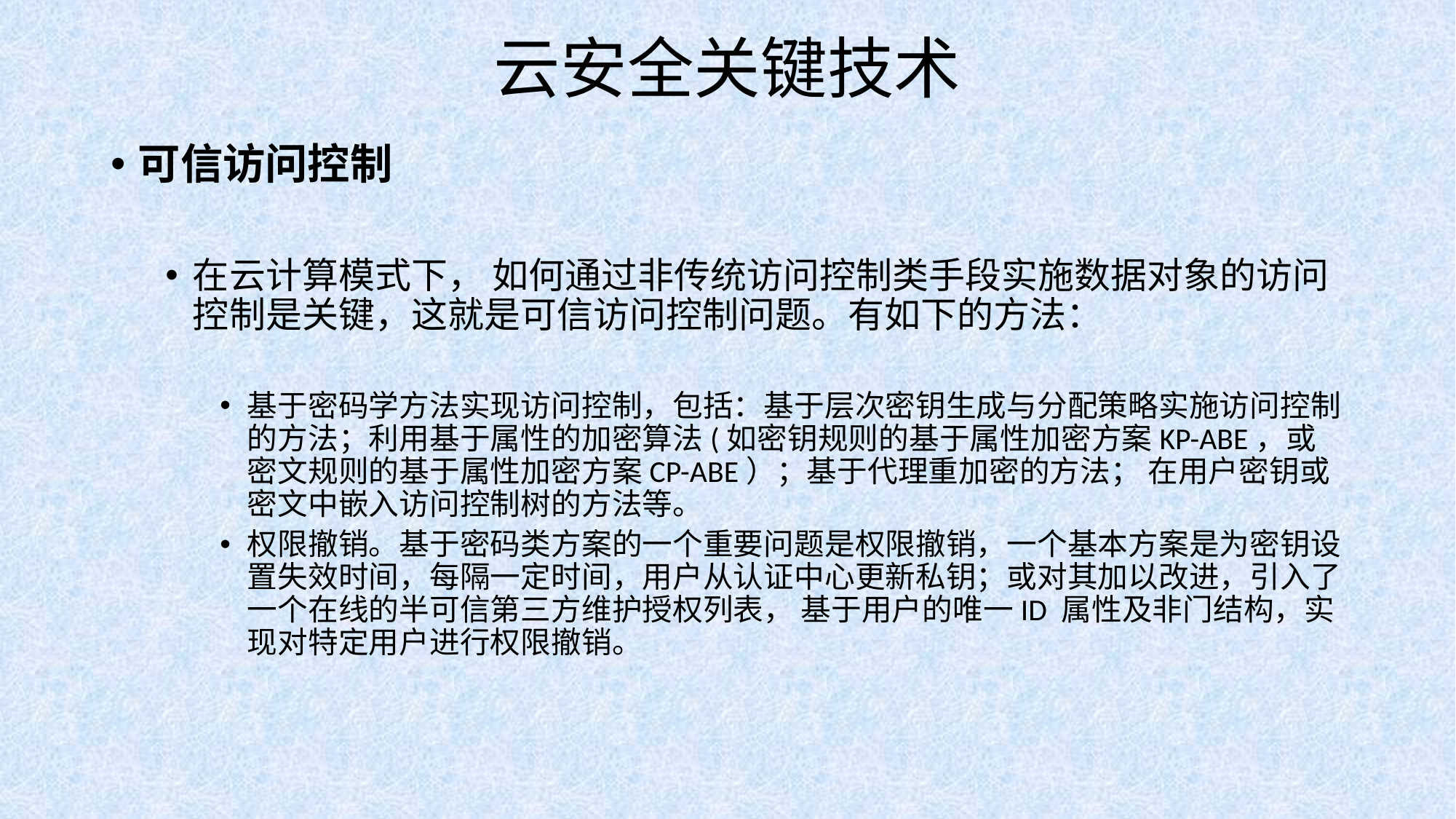

# 云安全关键技术
可信访问控制

在云计算模式下， 如何通过非传统访问控制类手段实施数据对象的访问控制是关键，这就是可信访问控制问题。有如下的方法：

基于密码学方法实现访问控制，包括：基于层次密钥生成与分配策略实施访问控制的方法；利用基于属性的加密算法(如密钥规则的基于属性加密方案KP-ABE，或密文规则的基于属性加密方案CP-ABE）；基于代理重加密的方法； 在用户密钥或密文中嵌入访问控制树的方法等。
权限撤销。基于密码类方案的一个重要问题是权限撤销，一个基本方案是为密钥设置失效时间，每隔一定时间，用户从认证中心更新私钥；或对其加以改进，引入了一个在线的半可信第三方维护授权列表， 基于用户的唯一ID 属性及非门结构，实现对特定用户进行权限撤销。